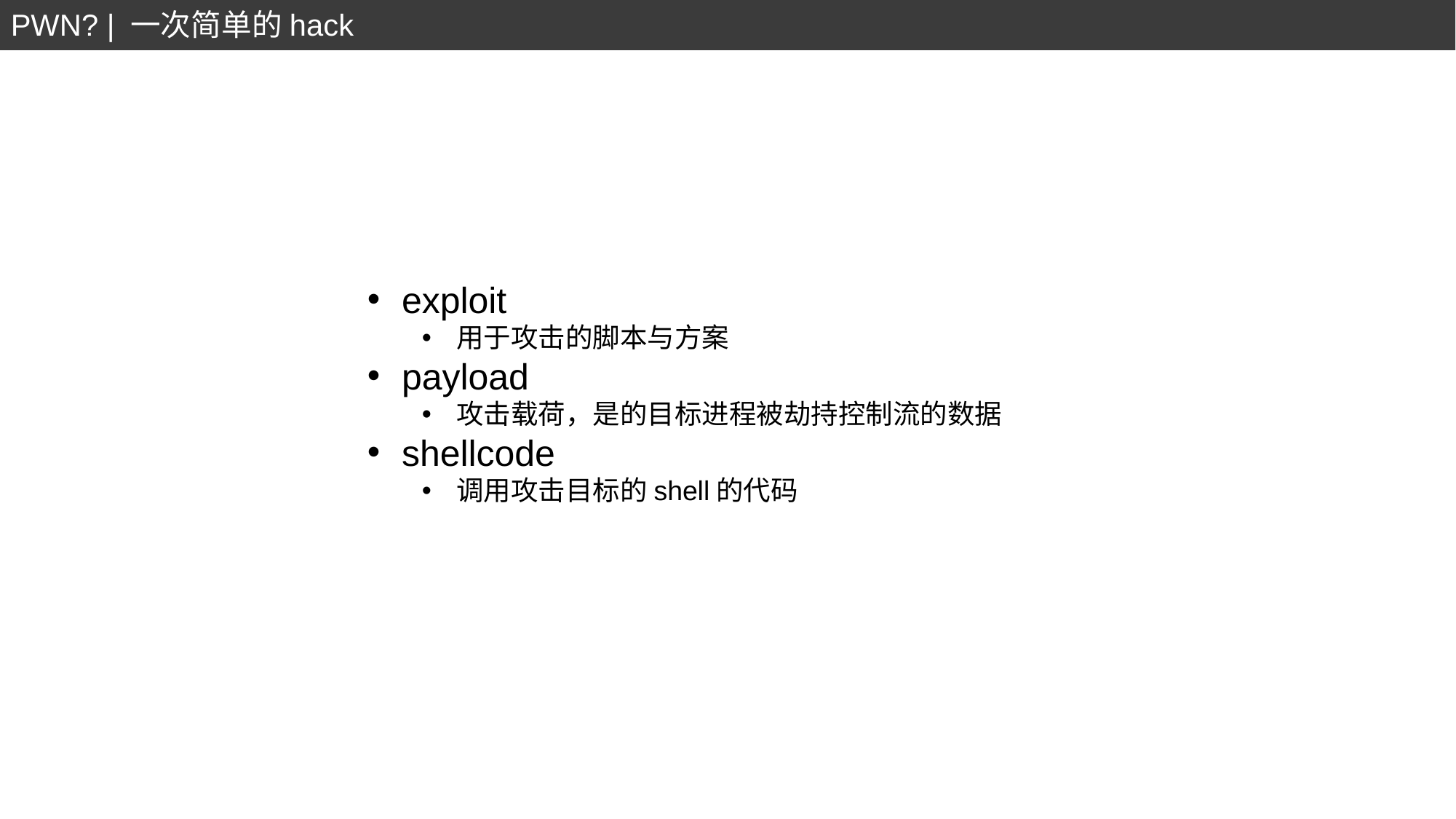

PWN? | 一次简单的hack
exploit
用于攻击的脚本与方案
payload
攻击载荷，是的目标进程被劫持控制流的数据
shellcode
调用攻击目标的shell的代码